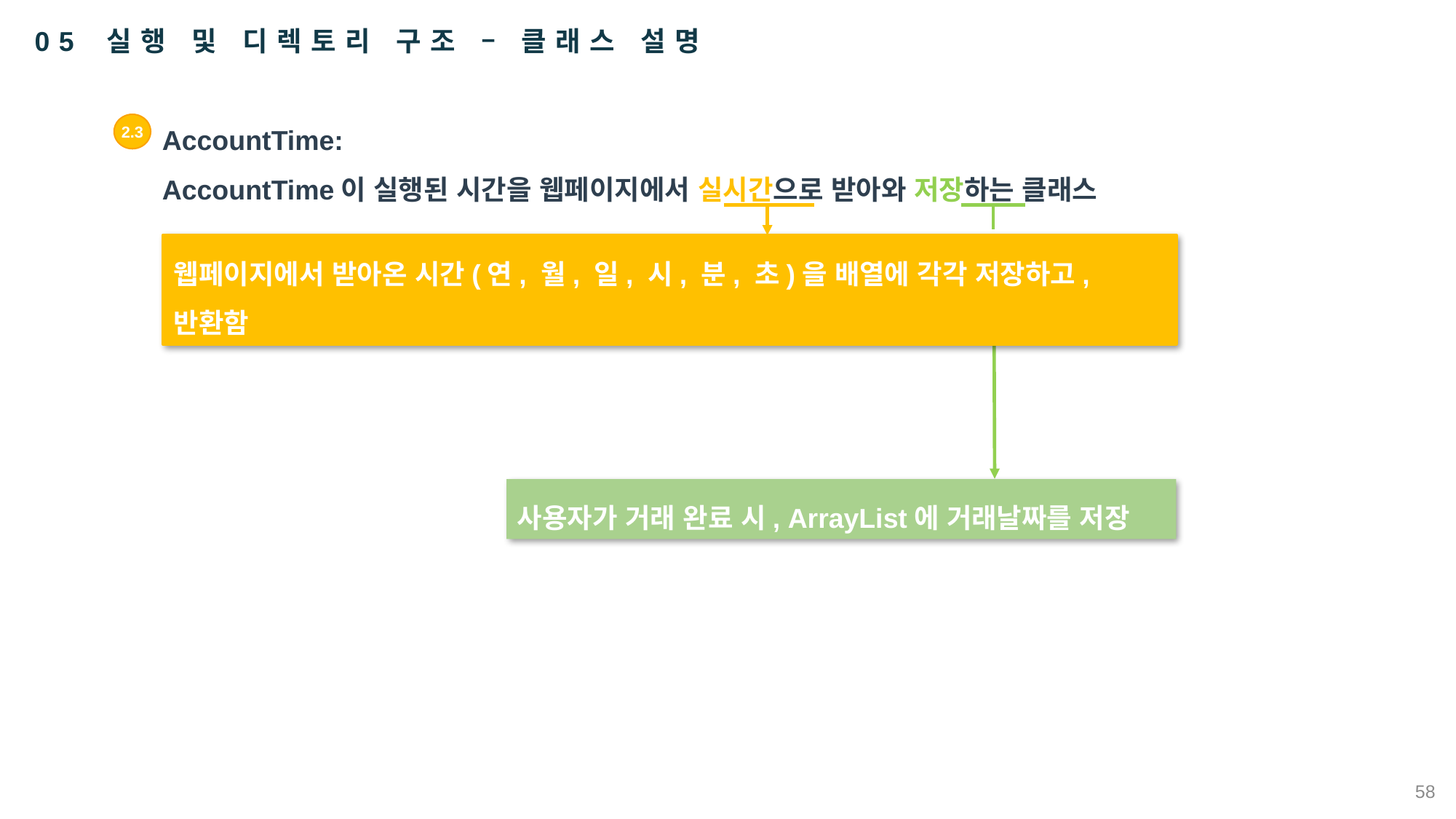

05 실행 및 디렉토리 구조 – 클래스 설명
AccountTime:
AccountTime이 실행된 시간을 웹페이지에서 실시간으로 받아와 저장하는 클래스
2.3
웹페이지에서 받아온 시간(연, 월, 일, 시, 분, 초)을 배열에 각각 저장하고, 반환함
사용자가 거래 완료 시, ArrayList에 거래날짜를 저장
58